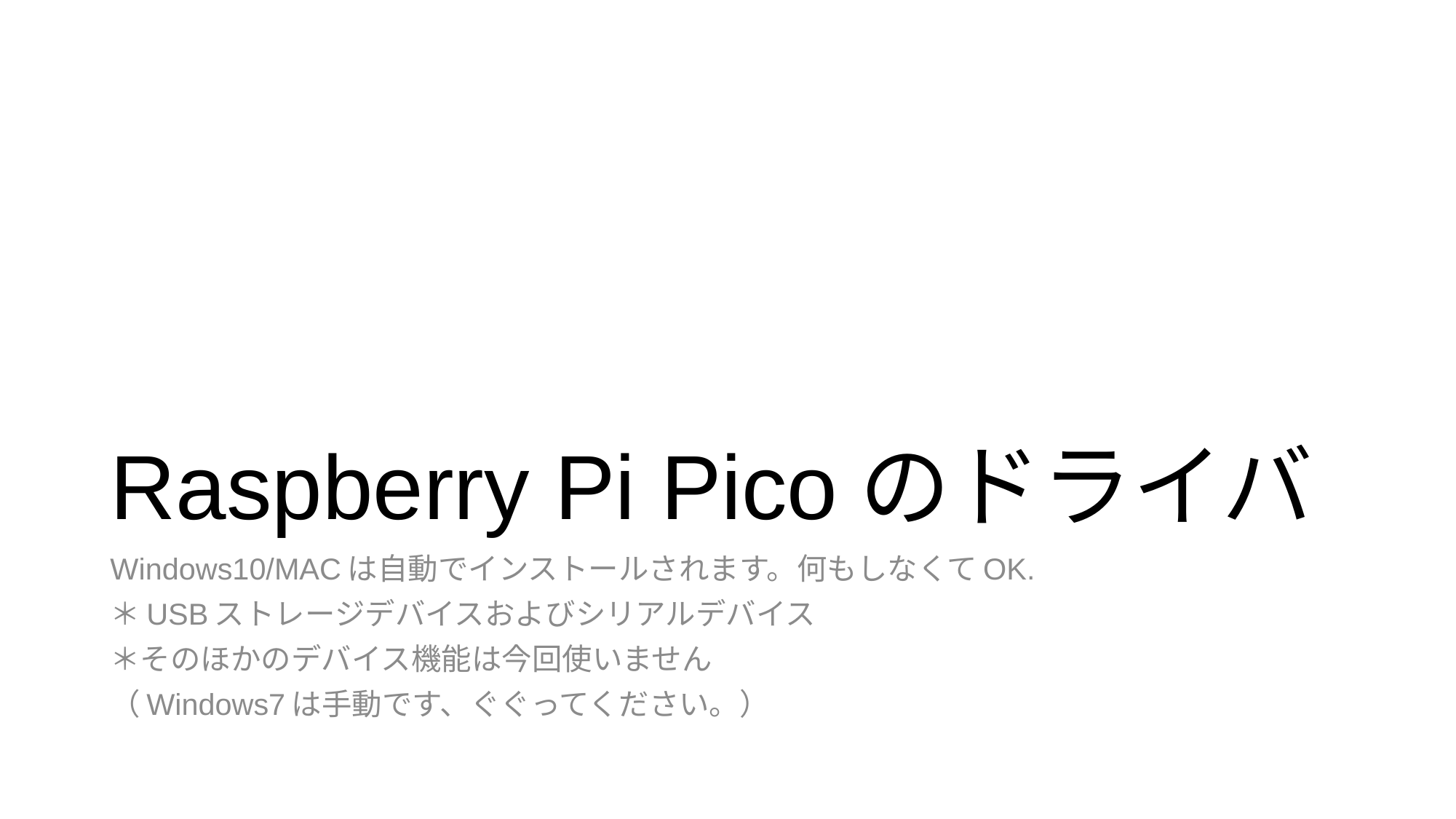

# Raspberry Pi Picoのドライバ
Windows10/MACは自動でインストールされます。何もしなくてOK.
＊USBストレージデバイスおよびシリアルデバイス
＊そのほかのデバイス機能は今回使いません
（Windows7は手動です、ぐぐってください。）